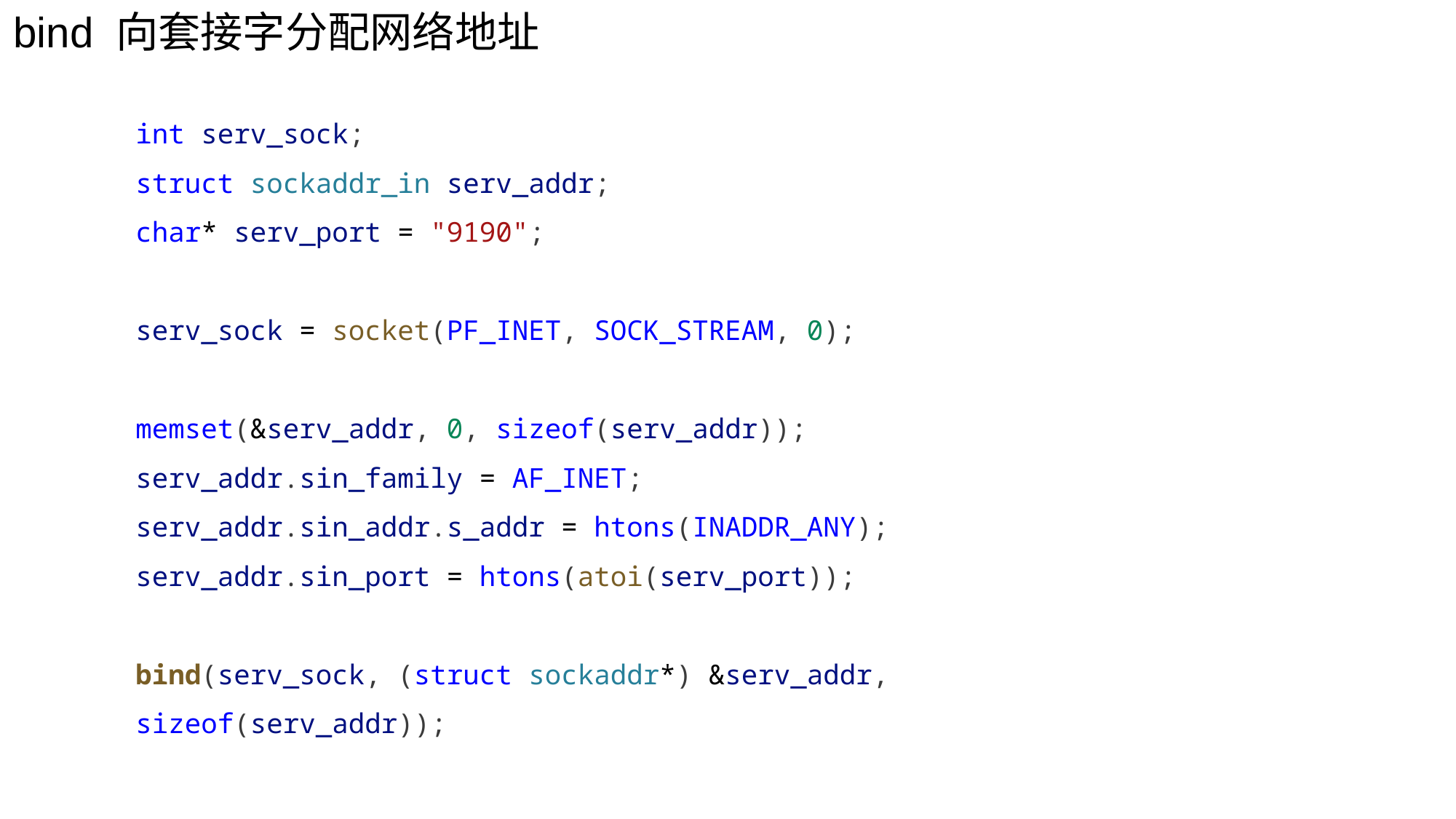

bind 向套接字分配网络地址
int serv_sock;
struct sockaddr_in serv_addr;
char* serv_port = "9190";
serv_sock = socket(PF_INET, SOCK_STREAM, 0);
memset(&serv_addr, 0, sizeof(serv_addr));
serv_addr.sin_family = AF_INET;
serv_addr.sin_addr.s_addr = htons(INADDR_ANY);
serv_addr.sin_port = htons(atoi(serv_port));
bind(serv_sock, (struct sockaddr*) &serv_addr, sizeof(serv_addr));